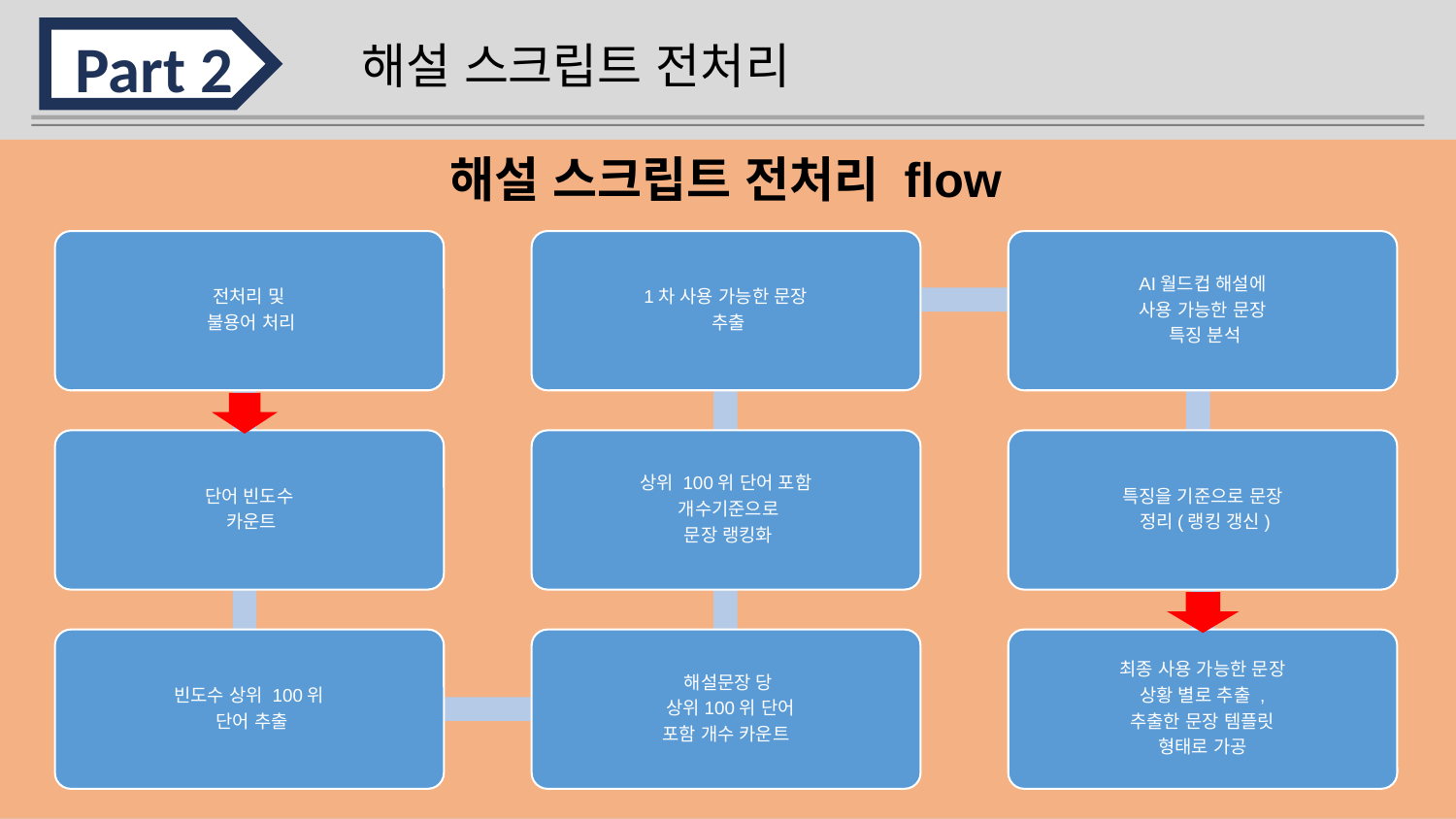

Part 2

해설 스크립트 전처리

해설 스크립트 전처리 flow
전처리 및
불용어 처리
단어 빈도수
카운트
빈도수 상위 100위
단어 추출
해설문장 당
 상위100위 단어
포함 개수 카운트
상위 100위 단어 포함
개수기준으로
문장 랭킹화
1차 사용 가능한 문장
추출
AI월드컵 해설에
사용 가능한 문장
특징 분석
특징을 기준으로 문장
정리(랭킹 갱신)
최종 사용 가능한 문장
상황 별로 추출 ,
추출한 문장 템플릿
형태로 가공